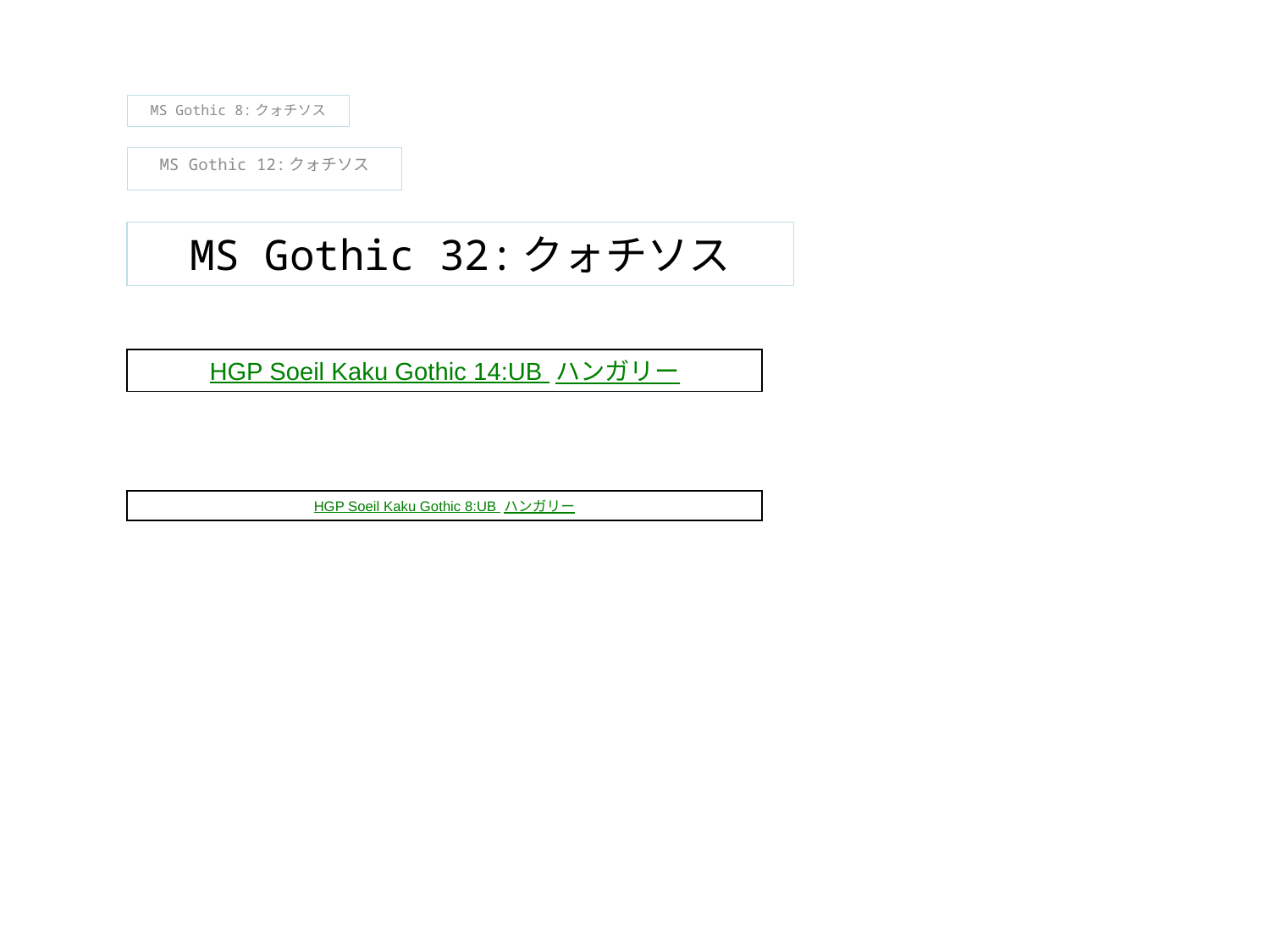

MS Gothic 8:クォチソス

MS Gothic 12:クォチソス

MS Gothic 32:クォチソス

HGP Soeil Kaku Gothic 14:UB ハンガリー
HGP Soeil Kaku Gothic 8:UB ハンガリー